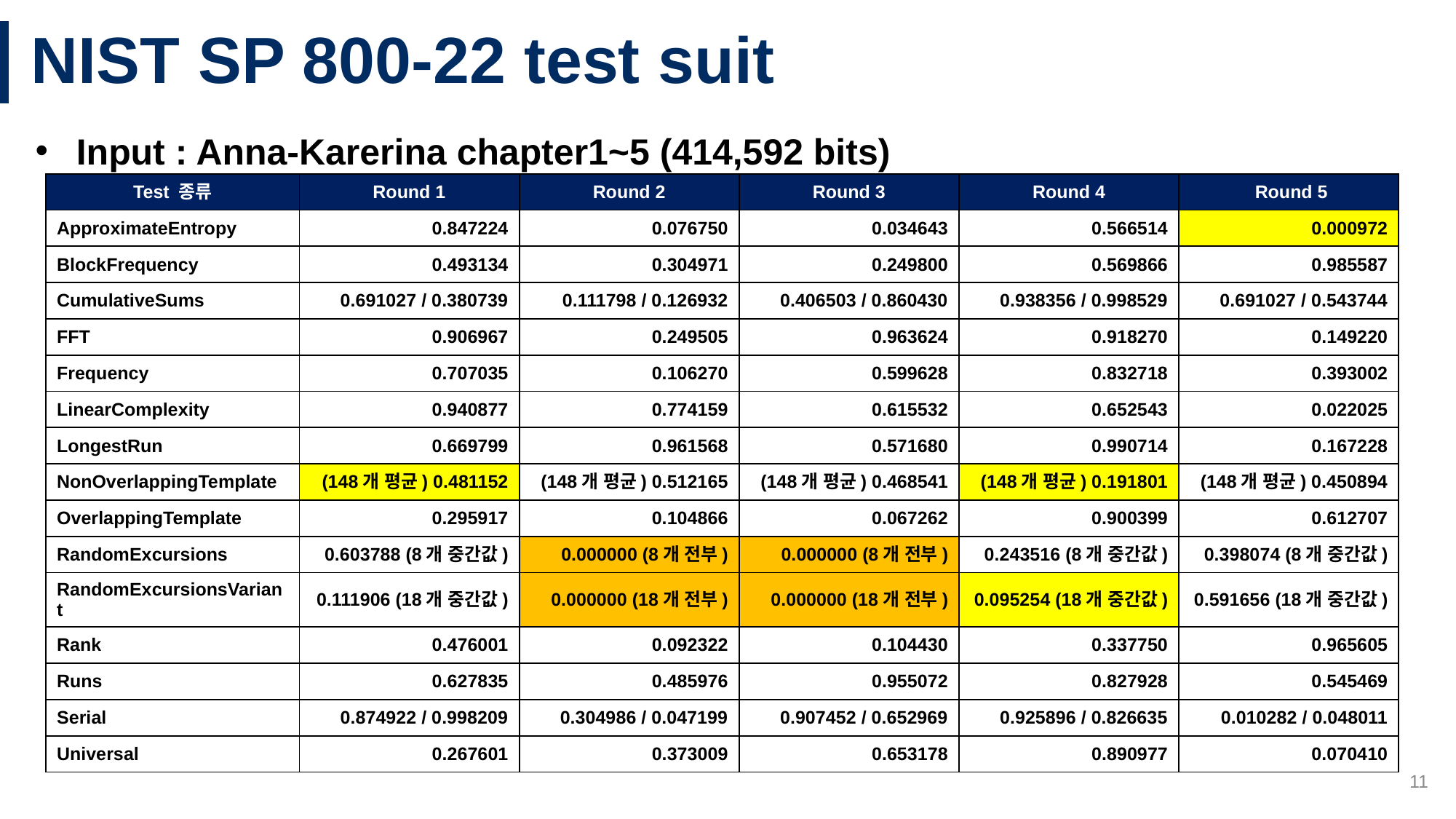

# NIST SP 800-22 test suit
Input : Anna-Karerina chapter1~5 (414,592 bits)
| Test 종류 | Round 1 | Round 2 | Round 3 | Round 4 | Round 5 |
| --- | --- | --- | --- | --- | --- |
| ApproximateEntropy | 0.847224 | 0.076750 | 0.034643 | 0.566514 | 0.000972 |
| BlockFrequency | 0.493134 | 0.304971 | 0.249800 | 0.569866 | 0.985587 |
| CumulativeSums | 0.691027 / 0.380739 | 0.111798 / 0.126932 | 0.406503 / 0.860430 | 0.938356 / 0.998529 | 0.691027 / 0.543744 |
| FFT | 0.906967 | 0.249505 | 0.963624 | 0.918270 | 0.149220 |
| Frequency | 0.707035 | 0.106270 | 0.599628 | 0.832718 | 0.393002 |
| LinearComplexity | 0.940877 | 0.774159 | 0.615532 | 0.652543 | 0.022025 |
| LongestRun | 0.669799 | 0.961568 | 0.571680 | 0.990714 | 0.167228 |
| NonOverlappingTemplate | (148개 평균) 0.481152 | (148개 평균) 0.512165 | (148개 평균) 0.468541 | (148개 평균) 0.191801 | (148개 평균) 0.450894 |
| OverlappingTemplate | 0.295917 | 0.104866 | 0.067262 | 0.900399 | 0.612707 |
| RandomExcursions | 0.603788 (8개 중간값) | 0.000000 (8개 전부) | 0.000000 (8개 전부) | 0.243516 (8개 중간값) | 0.398074 (8개 중간값) |
| RandomExcursionsVariant | 0.111906 (18개 중간값) | 0.000000 (18개 전부) | 0.000000 (18개 전부) | 0.095254 (18개 중간값) | 0.591656 (18개 중간값) |
| Rank | 0.476001 | 0.092322 | 0.104430 | 0.337750 | 0.965605 |
| Runs | 0.627835 | 0.485976 | 0.955072 | 0.827928 | 0.545469 |
| Serial | 0.874922 / 0.998209 | 0.304986 / 0.047199 | 0.907452 / 0.652969 | 0.925896 / 0.826635 | 0.010282 / 0.048011 |
| Universal | 0.267601 | 0.373009 | 0.653178 | 0.890977 | 0.070410 |
11